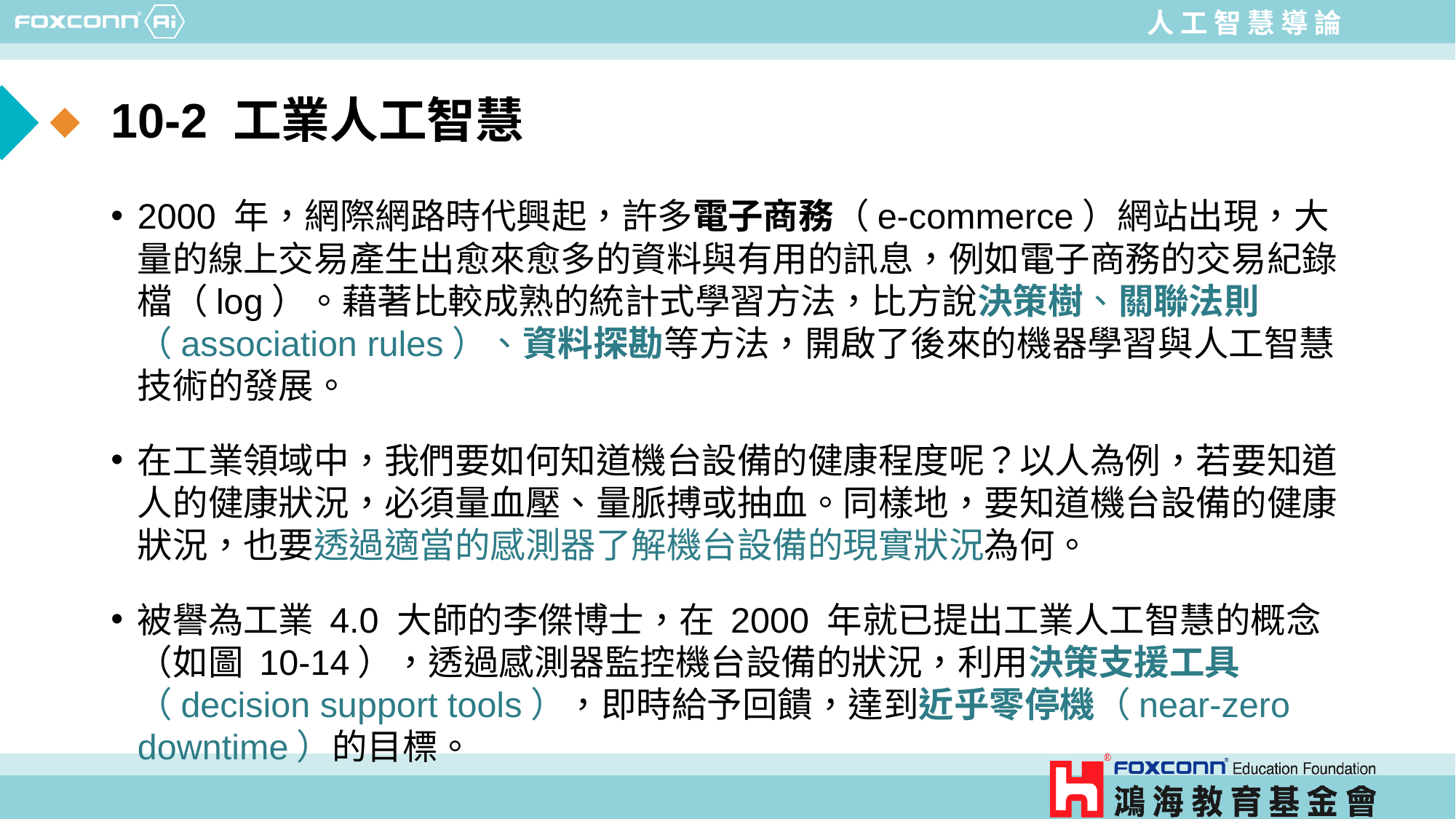

# 10-2 工業人工智慧
2000 年，網際網路時代興起，許多電子商務（e-commerce）網站出現，大量的線上交易產生出愈來愈多的資料與有用的訊息，例如電子商務的交易紀錄檔（log）。藉著比較成熟的統計式學習方法，比方說決策樹、關聯法則（association rules）、資料探勘等方法，開啟了後來的機器學習與人工智慧技術的發展。
在工業領域中，我們要如何知道機台設備的健康程度呢？以人為例，若要知道人的健康狀況，必須量血壓、量脈搏或抽血。同樣地，要知道機台設備的健康狀況，也要透過適當的感測器了解機台設備的現實狀況為何。
被譽為工業 4.0 大師的李傑博士，在 2000 年就已提出工業人工智慧的概念（如圖 10-14），透過感測器監控機台設備的狀況，利用決策支援工具（decision support tools），即時給予回饋，達到近乎零停機（near-zero downtime）的目標。